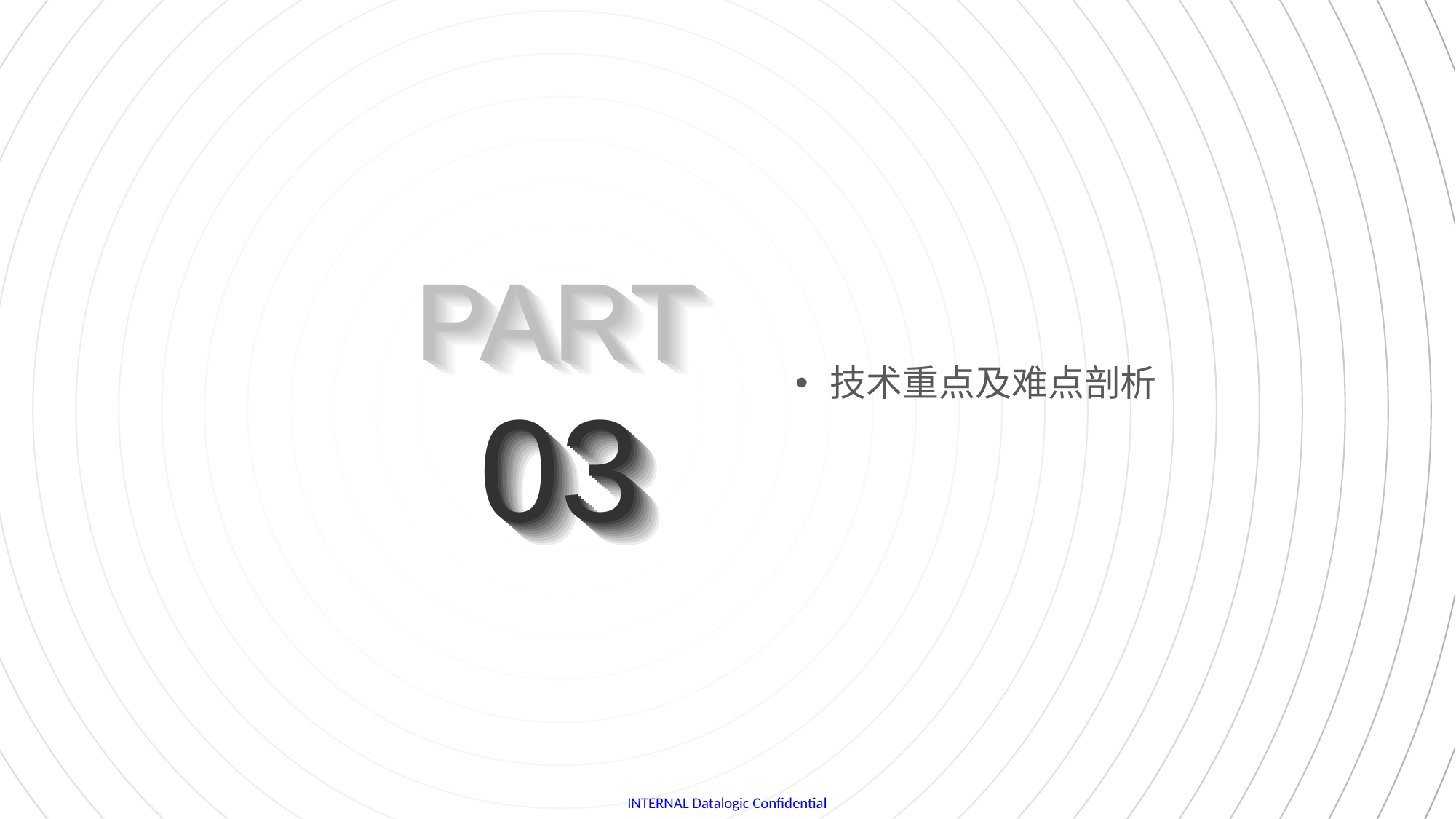

PART
PART
PART
PART
PART
PART
PART
PART
PART
PART
PART
PART
技术重点及难点剖析
03
03
03
03
03
03
03
03
03
03
03
03